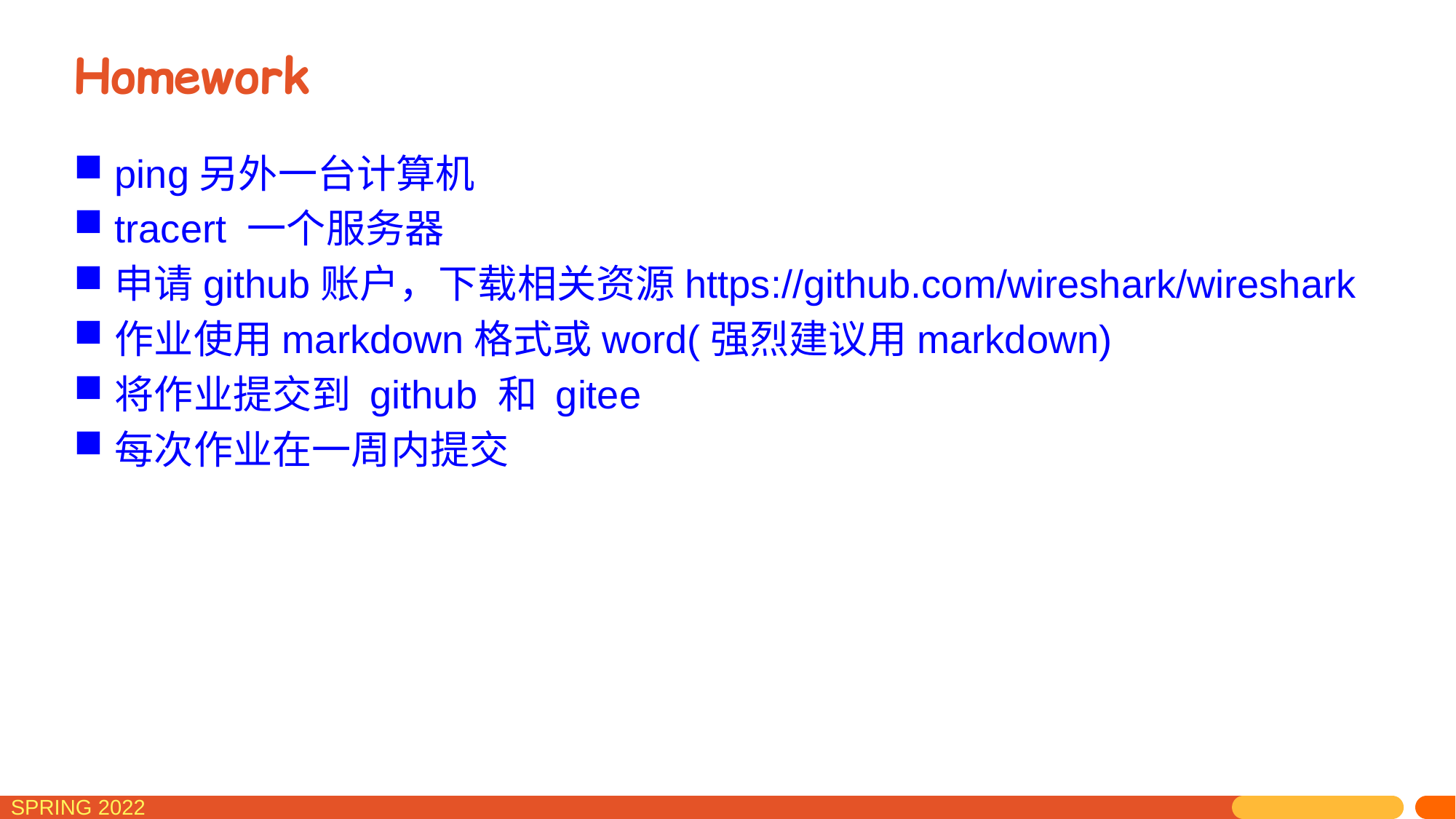

# Homework
ping另外一台计算机
tracert 一个服务器
申请github账户，下载相关资源https://github.com/wireshark/wireshark
作业使用markdown格式或word(强烈建议用markdown)
将作业提交到 github 和 gitee
每次作业在一周内提交